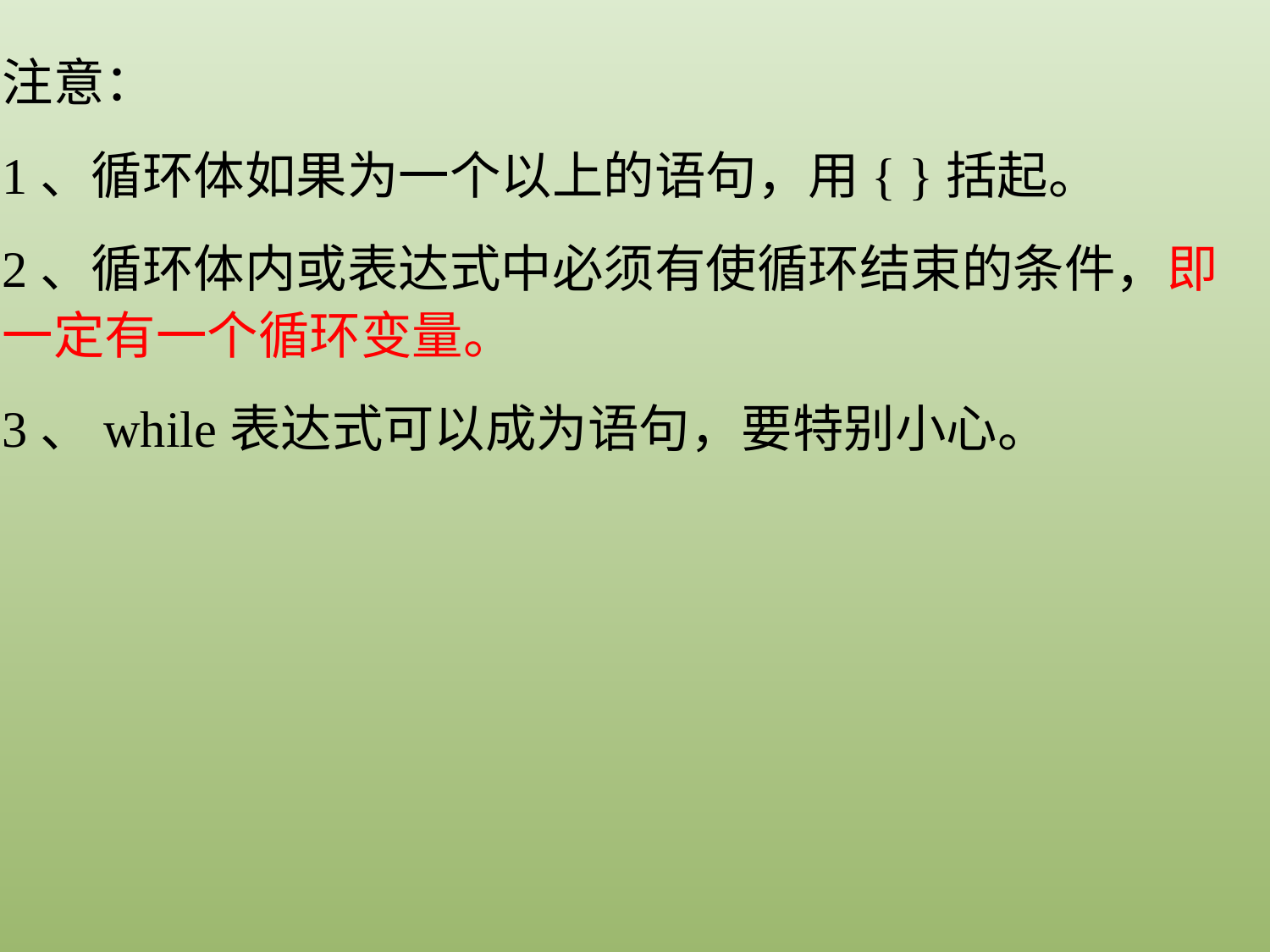

注意：
1、循环体如果为一个以上的语句，用{ }括起。
2、循环体内或表达式中必须有使循环结束的条件，即一定有一个循环变量。
3、while表达式可以成为语句，要特别小心。
119